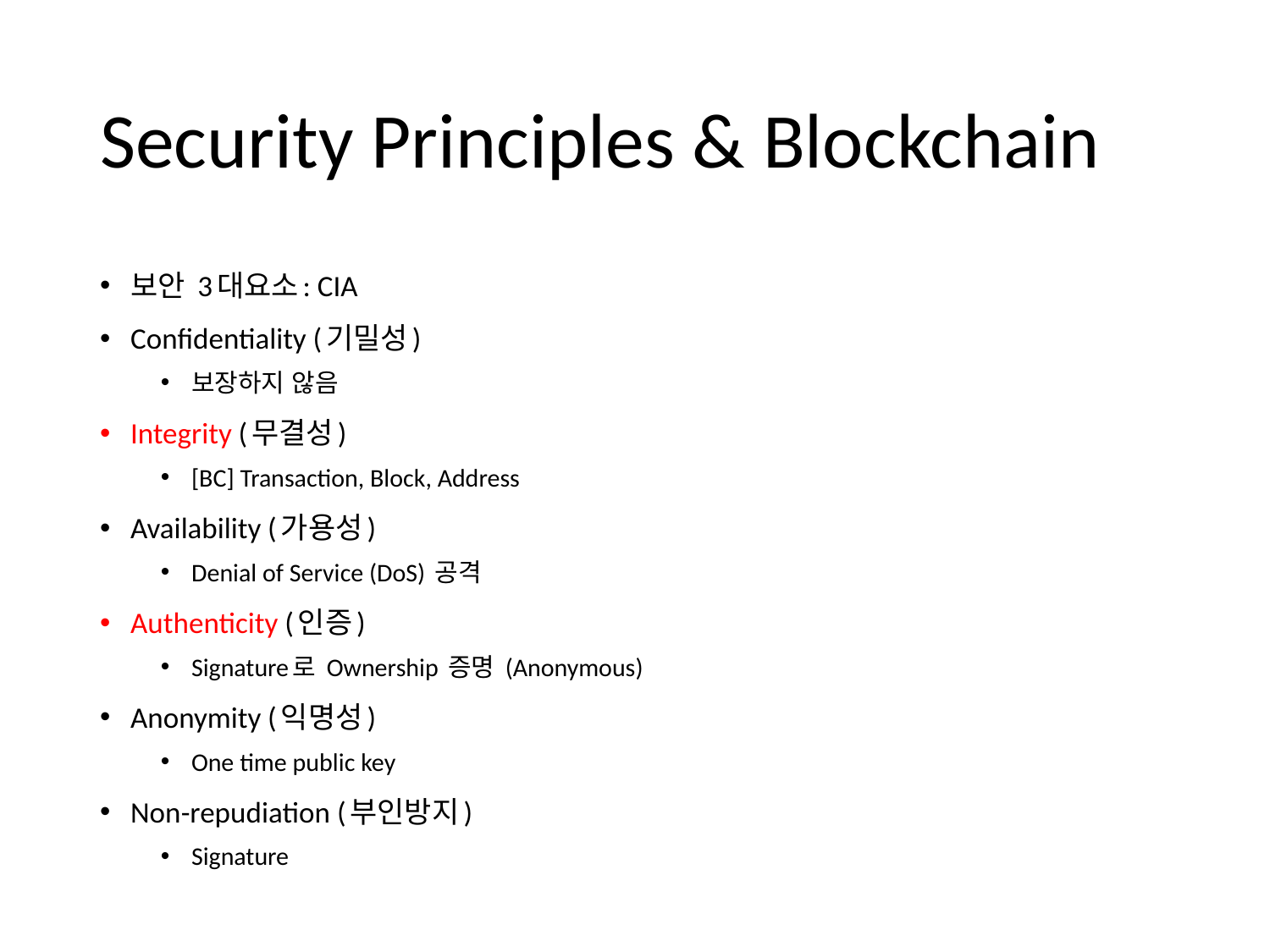

# Security Principles & Blockchain
보안 3대요소: CIA
Confidentiality (기밀성)
보장하지 않음
Integrity (무결성)
[BC] Transaction, Block, Address
Availability (가용성)
Denial of Service (DoS) 공격
Authenticity (인증)
Signature로 Ownership 증명 (Anonymous)
Anonymity (익명성)
One time public key
Non-repudiation (부인방지)
Signature